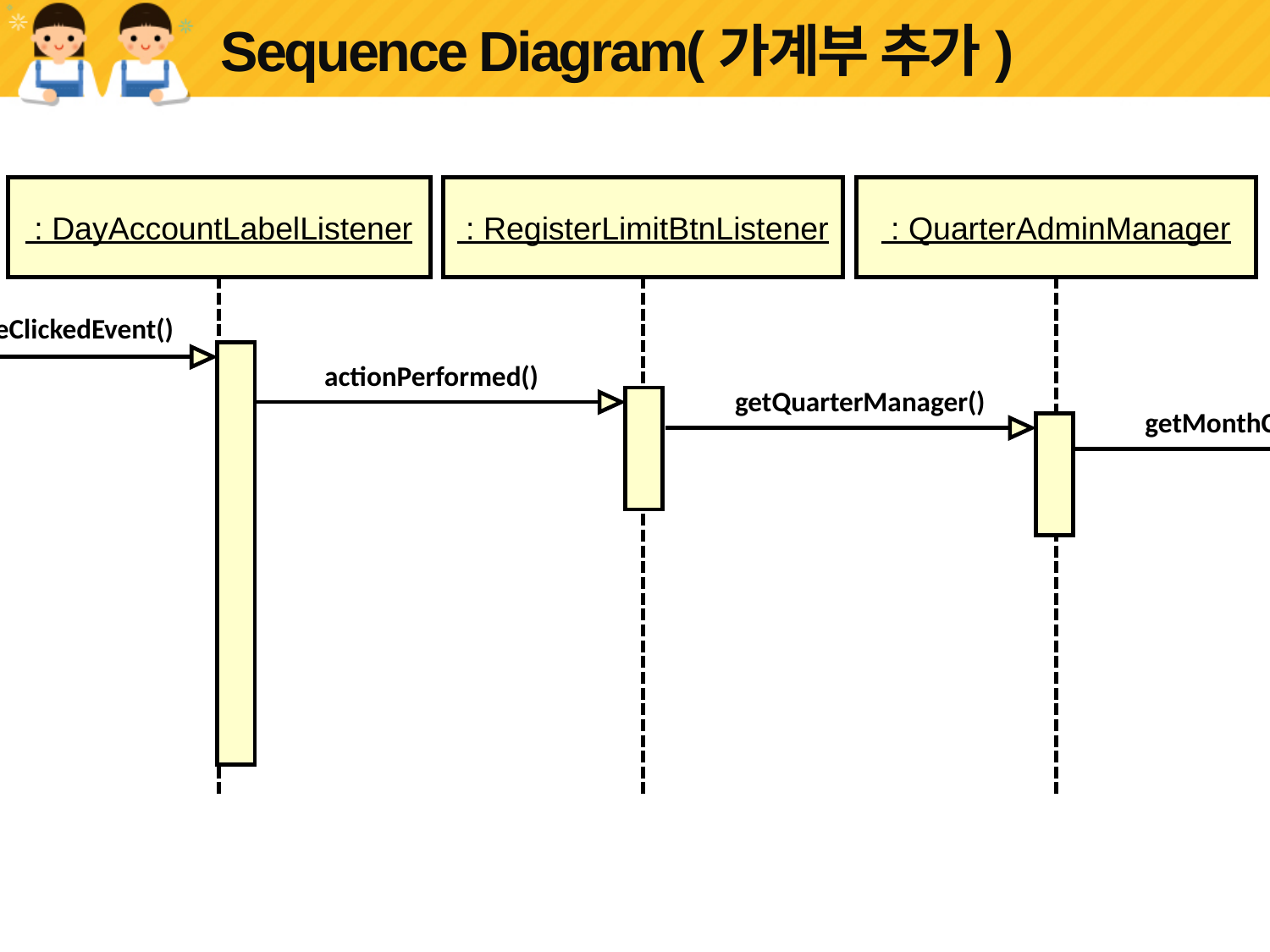

# Sequence Diagram(가계부 추가)
 : DayAccountLabelListener
 : RegisterLimitBtnListener
 : QuarterAdminManager

mouseClickedEvent()

actionPerformed()

getQuarterManager()

getMonthCBD()

MonthAccountBtnListenerr

YearAccountBtn
Listenerr